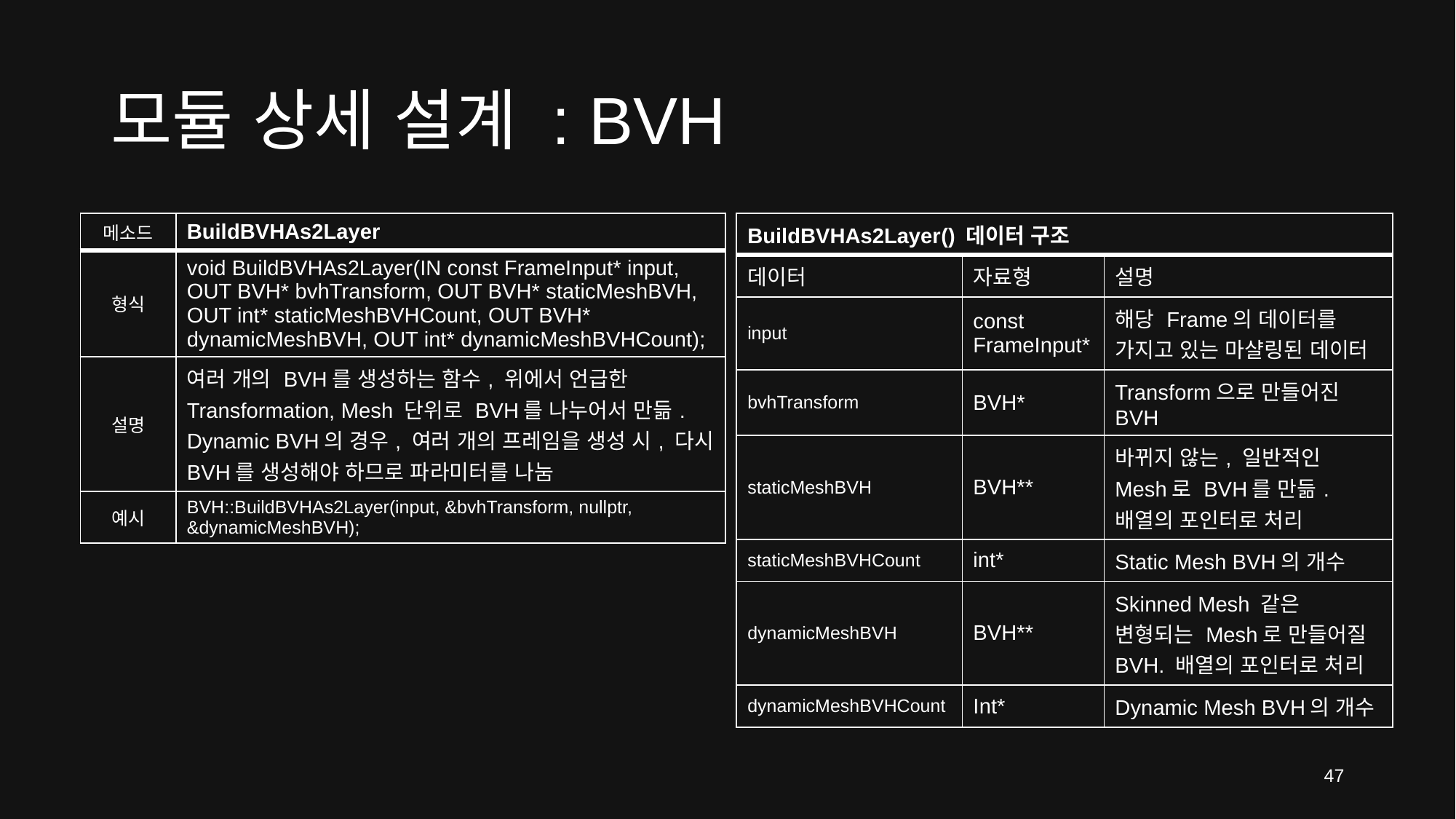

# 모듈 상세 설계 : BVH
| 메소드 | BuildBVHAs2Layer |
| --- | --- |
| 형식 | void BuildBVHAs2Layer(IN const FrameInput\* input, OUT BVH\* bvhTransform, OUT BVH\* staticMeshBVH, OUT int\* staticMeshBVHCount, OUT BVH\* dynamicMeshBVH, OUT int\* dynamicMeshBVHCount); |
| 설명 | 여러 개의 BVH를 생성하는 함수, 위에서 언급한 Transformation, Mesh 단위로 BVH를 나누어서 만듦. Dynamic BVH의 경우, 여러 개의 프레임을 생성 시, 다시 BVH를 생성해야 하므로 파라미터를 나눔 |
| 예시 | BVH::BuildBVHAs2Layer(input, &bvhTransform, nullptr, &dynamicMeshBVH); |
| BuildBVHAs2Layer() 데이터 구조 |  |  |
| --- | --- | --- |
| 데이터 | 자료형 | 설명 |
| input | const FrameInput\* | 해당 Frame의 데이터를 가지고 있는 마샬링된 데이터 |
| bvhTransform | BVH\* | Transform으로 만들어진 BVH |
| staticMeshBVH | BVH\*\* | 바뀌지 않는, 일반적인 Mesh로 BVH를 만듦. 배열의 포인터로 처리 |
| staticMeshBVHCount | int\* | Static Mesh BVH의 개수 |
| dynamicMeshBVH | BVH\*\* | Skinned Mesh 같은 변형되는 Mesh로 만들어질 BVH. 배열의 포인터로 처리 |
| dynamicMeshBVHCount | Int\* | Dynamic Mesh BVH의 개수 |
47